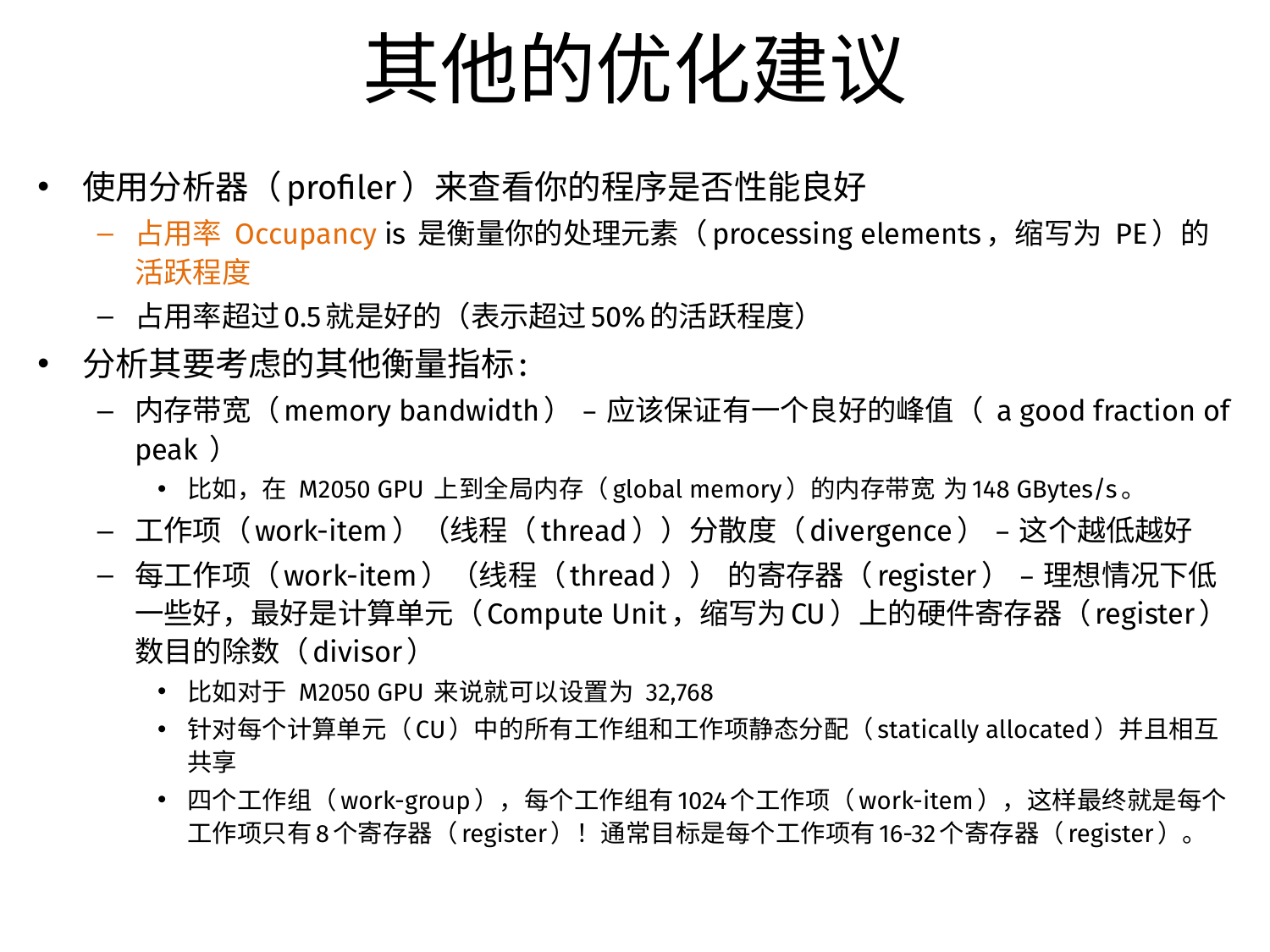

其他的优化建议
使用分析器（profiler）来查看你的程序是否性能良好
占用率 Occupancy is 是衡量你的处理元素（processing elements，缩写为 PE）的活跃程度
占用率超过0.5就是好的（表示超过50%的活跃程度）
分析其要考虑的其他衡量指标:
内存带宽（memory bandwidth） – 应该保证有一个良好的峰值（ a good fraction of peak ）
比如，在 M2050 GPU 上到全局内存（global memory）的内存带宽 为148 GBytes/s。
工作项（work-item）（线程（thread））分散度（divergence） – 这个越低越好
每工作项（work-item）（线程（thread）） 的寄存器（register） – 理想情况下低一些好，最好是计算单元（Compute Unit，缩写为CU）上的硬件寄存器（register）数目的除数（divisor）
比如对于 M2050 GPU 来说就可以设置为 32,768
针对每个计算单元（CU）中的所有工作组和工作项静态分配（statically allocated）并且相互共享
四个工作组（work-group），每个工作组有1024个工作项（work-item），这样最终就是每个工作项只有8个寄存器（register）！通常目标是每个工作项有16-32个寄存器（register）。